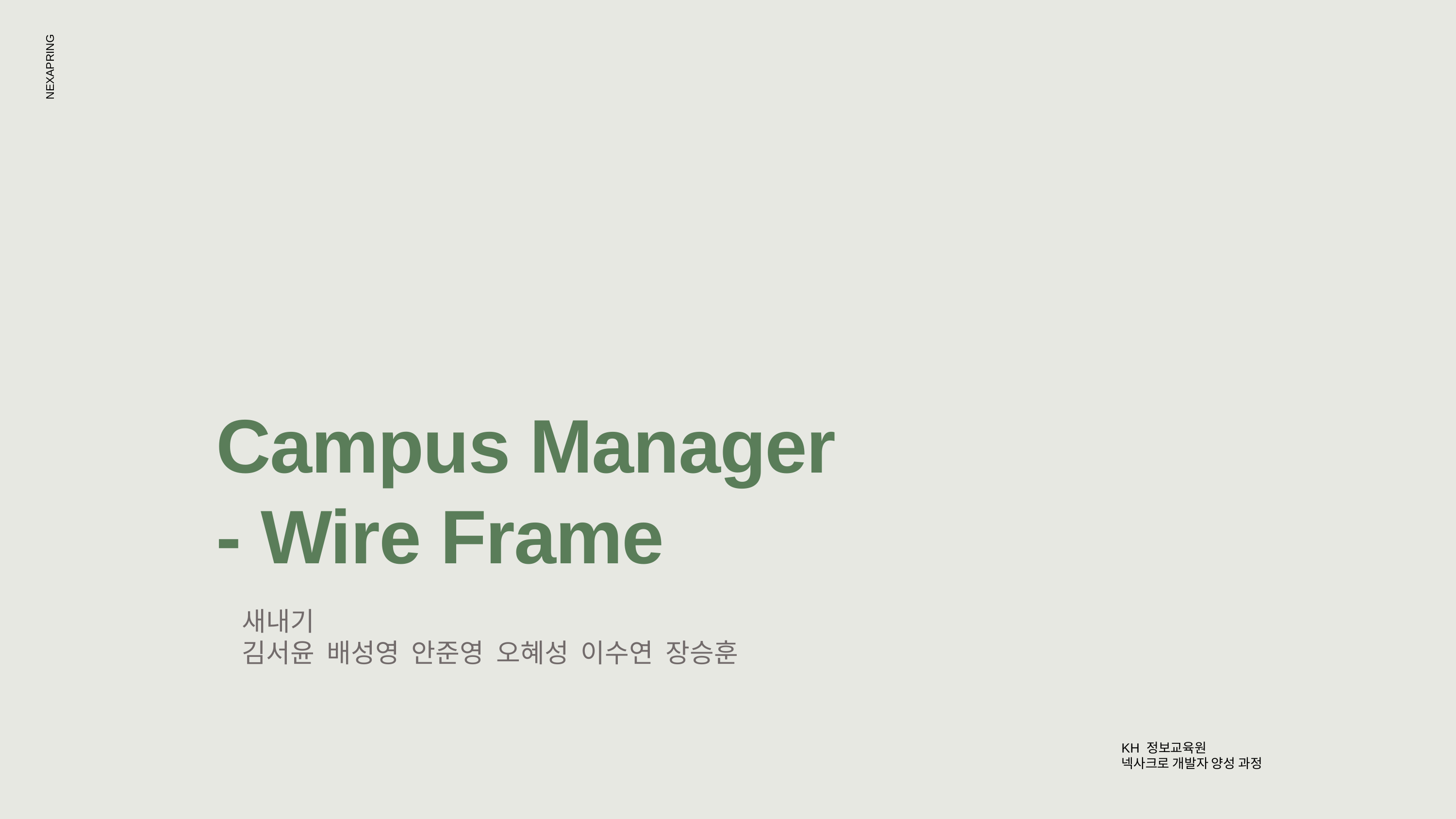

NEXAPRING
Campus Manager
- Wire Frame
새내기
김서윤  배성영  안준영  오혜성  이수연  장승훈

KH 정보교육원
넥사크로 개발자 양성 과정